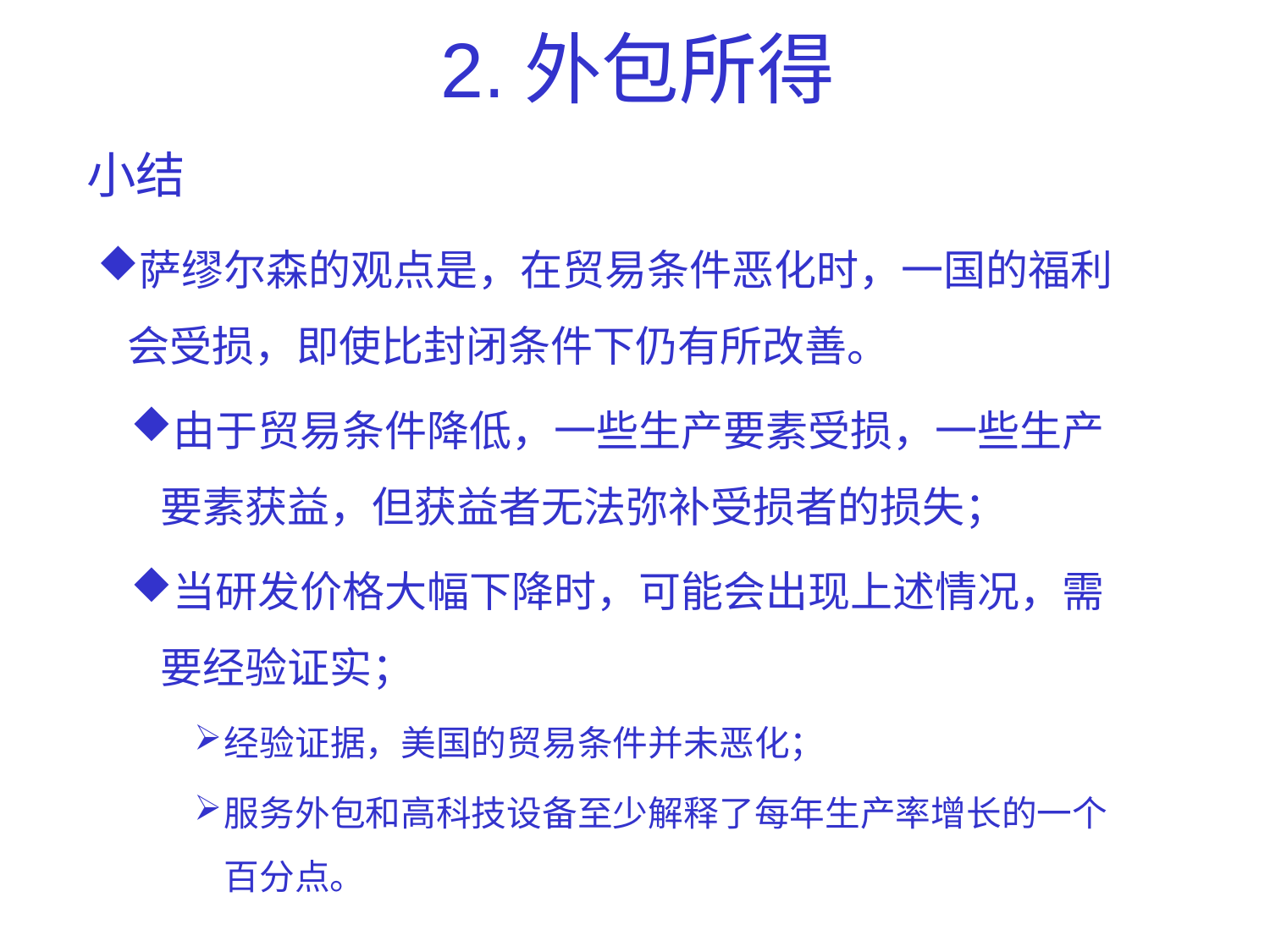

# 2.外包所得
小结
萨缪尔森的观点是，在贸易条件恶化时，一国的福利会受损，即使比封闭条件下仍有所改善。
由于贸易条件降低，一些生产要素受损，一些生产要素获益，但获益者无法弥补受损者的损失；
当研发价格大幅下降时，可能会出现上述情况，需要经验证实；
经验证据，美国的贸易条件并未恶化；
服务外包和高科技设备至少解释了每年生产率增长的一个百分点。